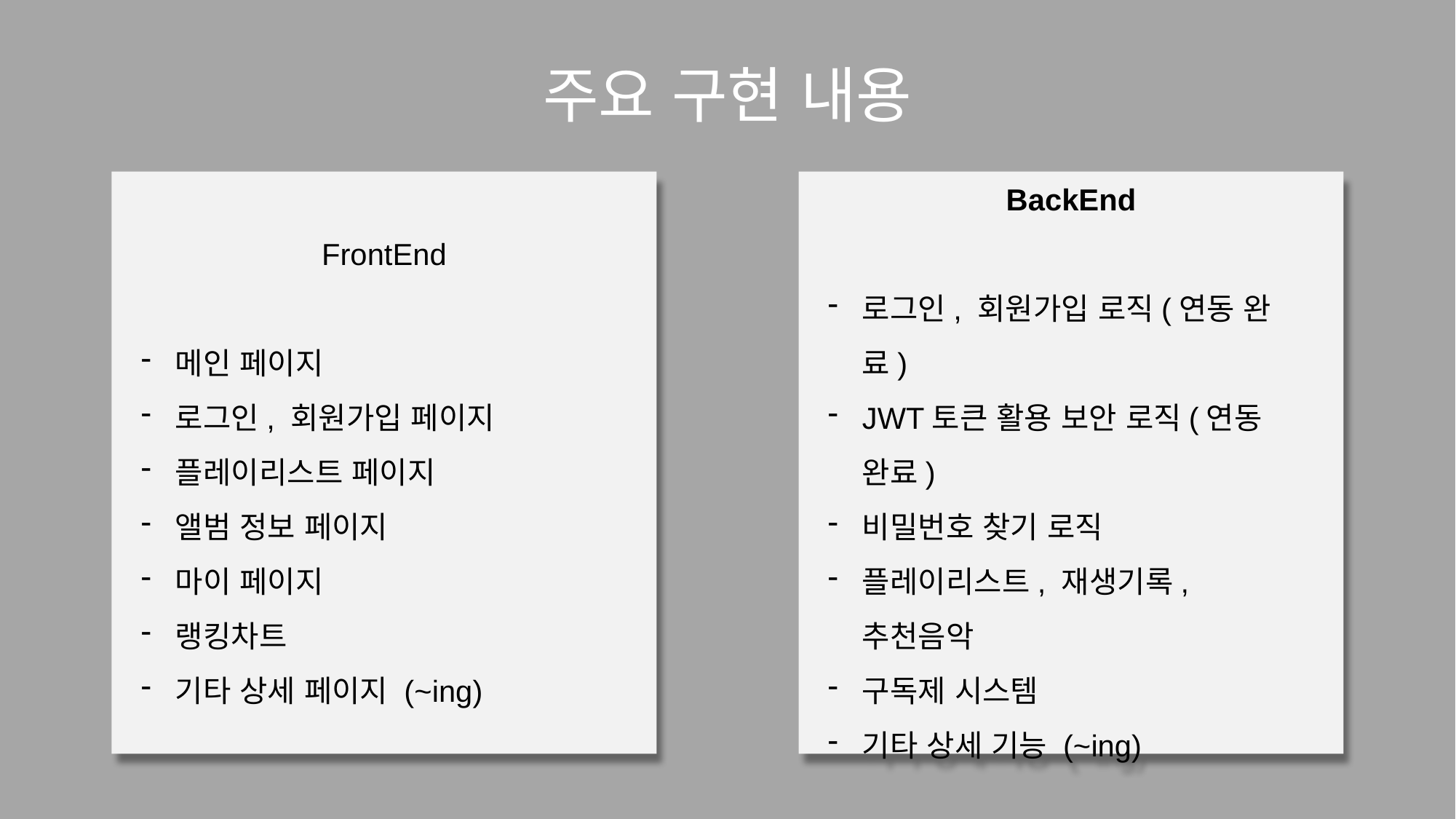

# 주요 구현 내용
FrontEnd

메인 페이지
로그인, 회원가입 페이지
플레이리스트 페이지
앨범 정보 페이지
마이 페이지
랭킹차트
기타 상세 페이지 (~ing)
BackEnd

로그인, 회원가입 로직(연동 완료)
JWT토큰 활용 보안 로직(연동 완료)
비밀번호 찾기 로직
플레이리스트, 재생기록, 추천음악
구독제 시스템
기타 상세 기능 (~ing)